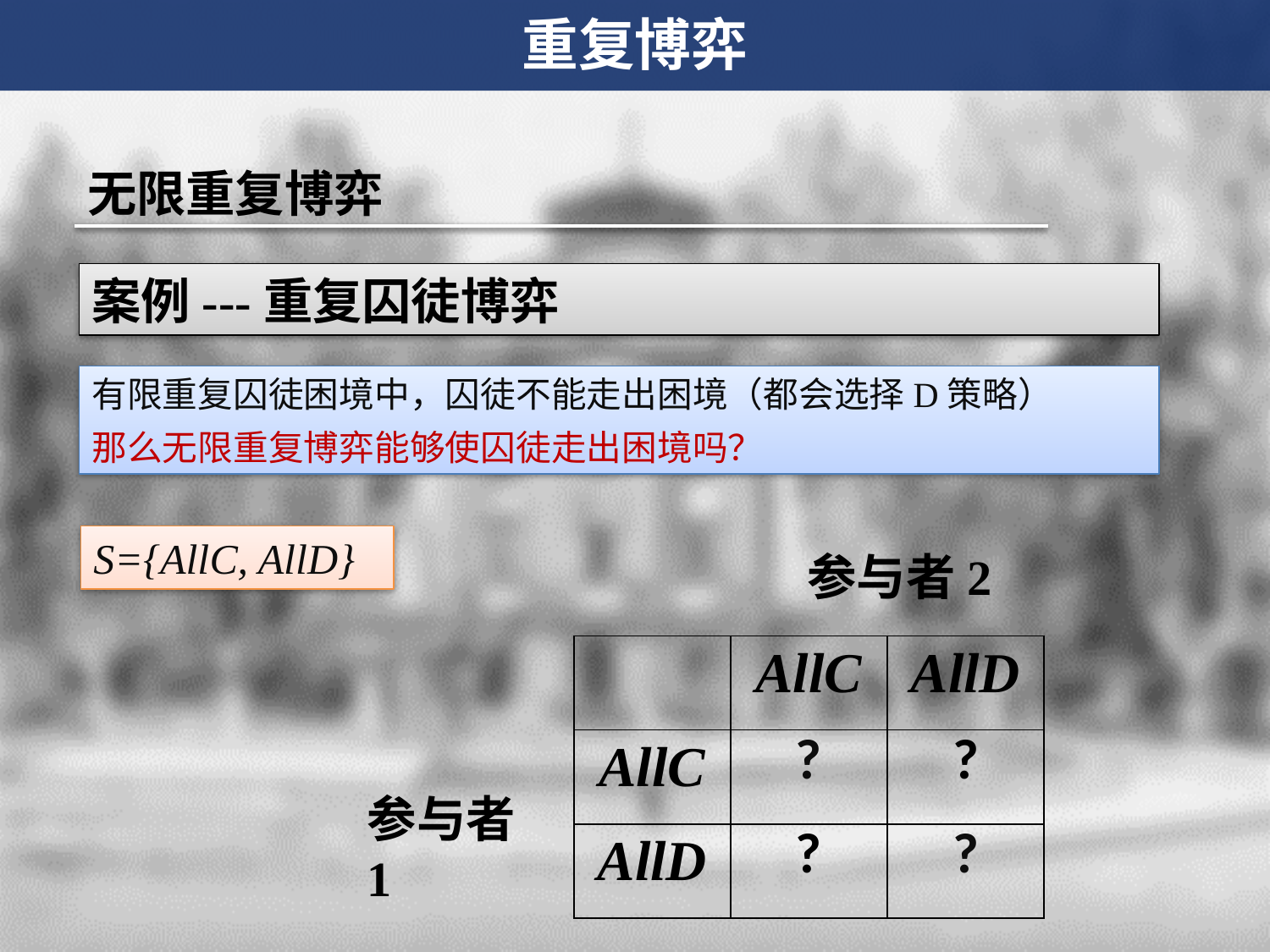

重复博弈

无限重复博弈
案例---重复囚徒博弈
有限重复囚徒困境中，囚徒不能走出困境（都会选择D策略）
那么无限重复博弈能够使囚徒走出困境吗？
S={AllC, AllD}
参与者2
|  | AllC | AllD |
| --- | --- | --- |
| AllC | ? | ? |
| AllD | ? | ? |
参与者1